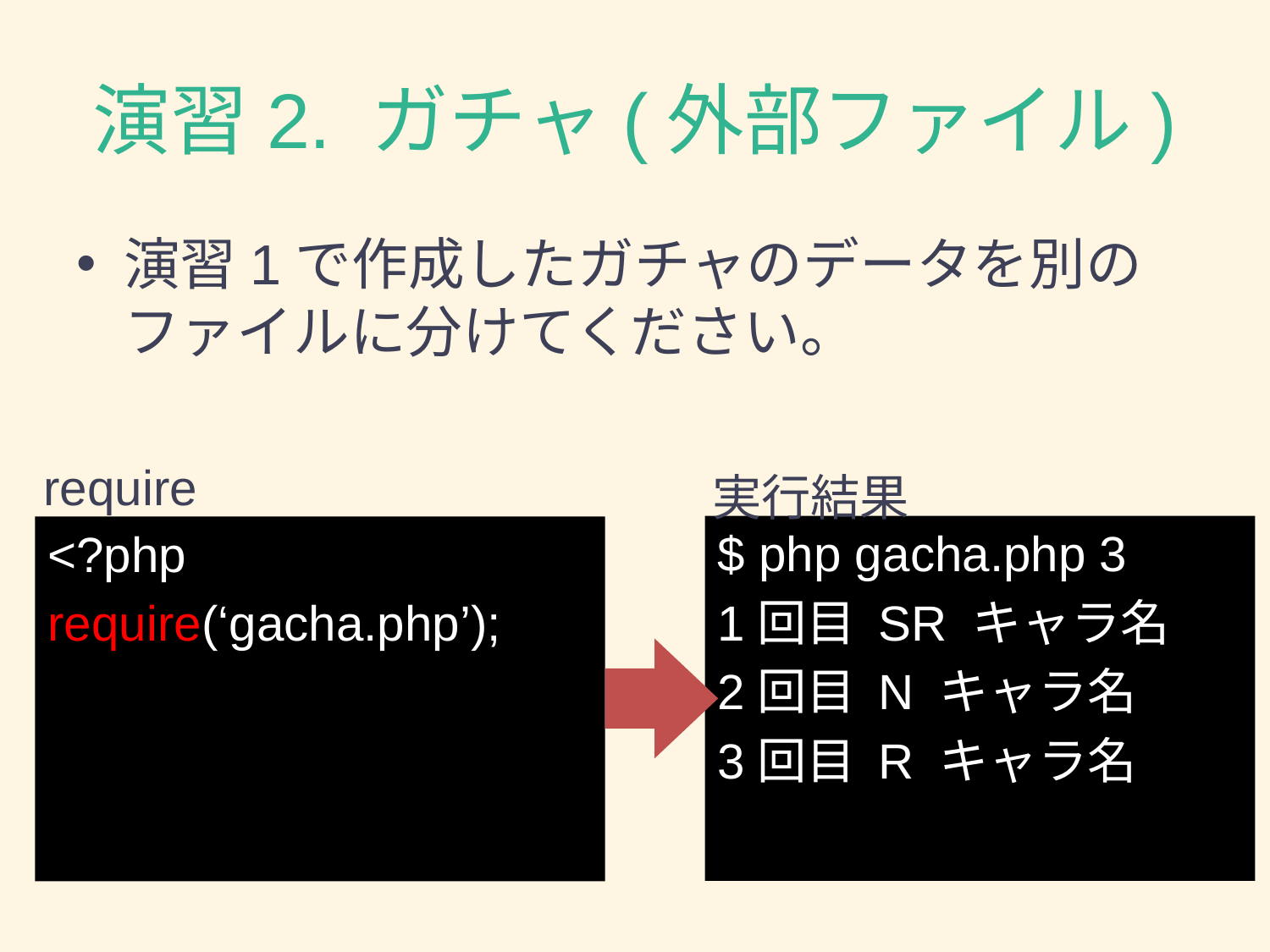

# 演習2. ガチャ(外部ファイル)
演習1で作成したガチャのデータを別のファイルに分けてください。
require
実行結果
$ php gacha.php 3
1回目 SR キャラ名
2回目 N キャラ名
3回目 R キャラ名
<?php
require(‘gacha.php’);